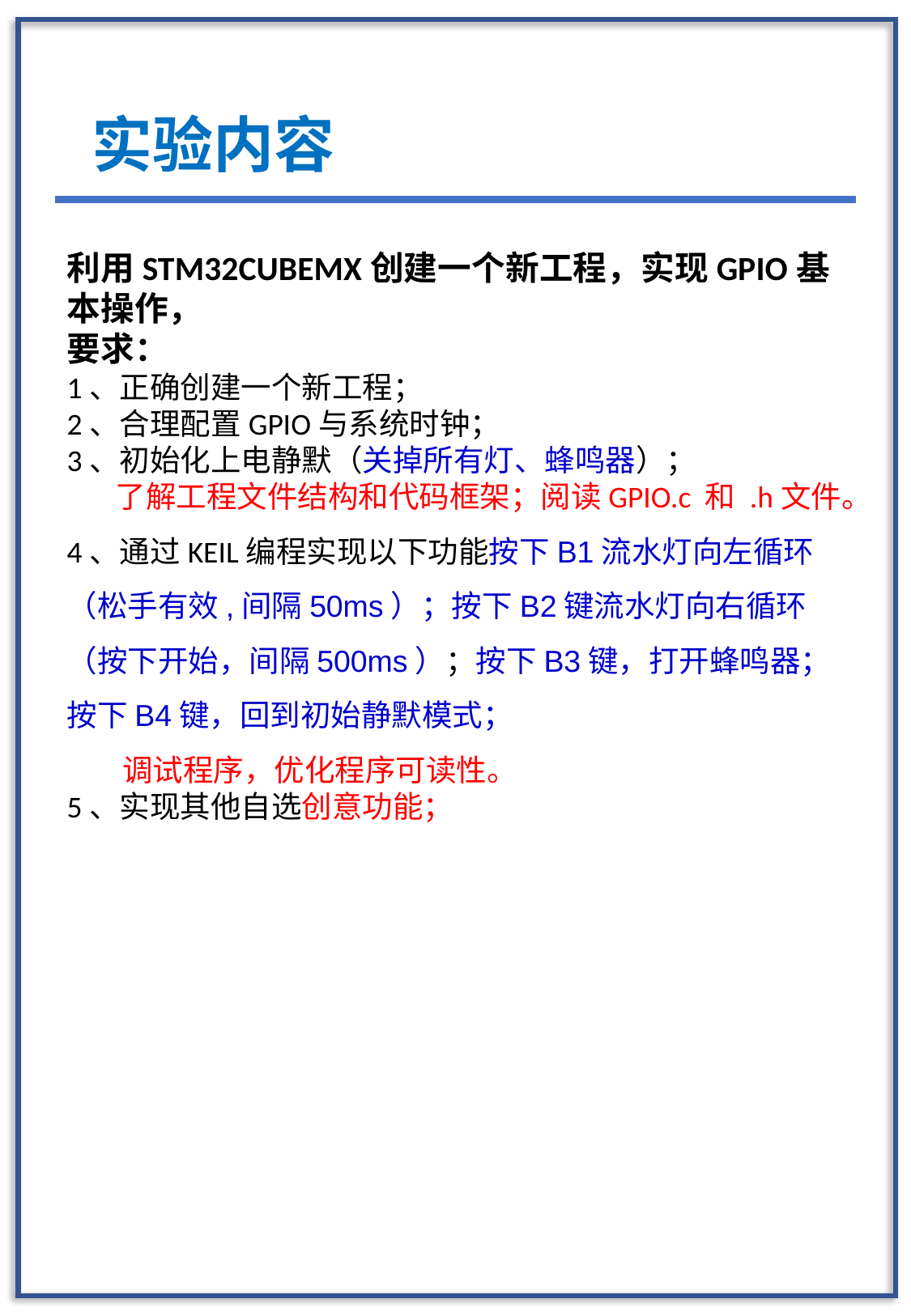

实验内容
利用STM32CUBEMX创建一个新工程，实现GPIO基本操作，
要求：
1、正确创建一个新工程；
2、合理配置GPIO与系统时钟；
3、初始化上电静默（关掉所有灯、蜂鸣器）；
      了解工程文件结构和代码框架；阅读GPIO.c 和 .h文件。
4、通过KEIL编程实现以下功能按下B1流水灯向左循环（松手有效,间隔50ms）；按下B2键流水灯向右循环（按下开始，间隔500ms）；按下B3键，打开蜂鸣器；按下B4键，回到初始静默模式；
       调试程序，优化程序可读性。
5、实现其他自选创意功能；